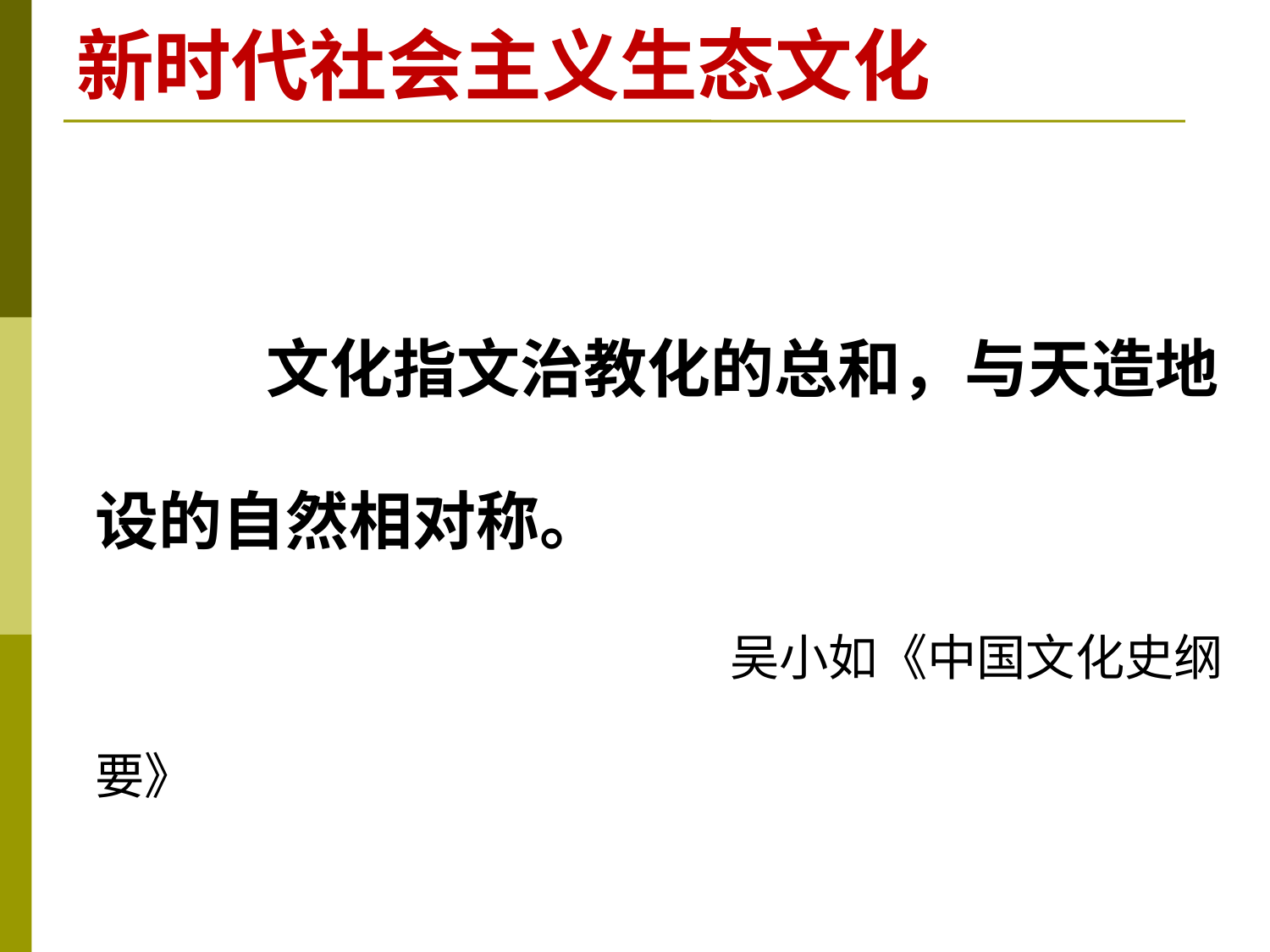

# 新时代社会主义生态文化
		  文化指文治教化的总和，与天造地设的自然相对称。
						吴小如《中国文化史纲要》